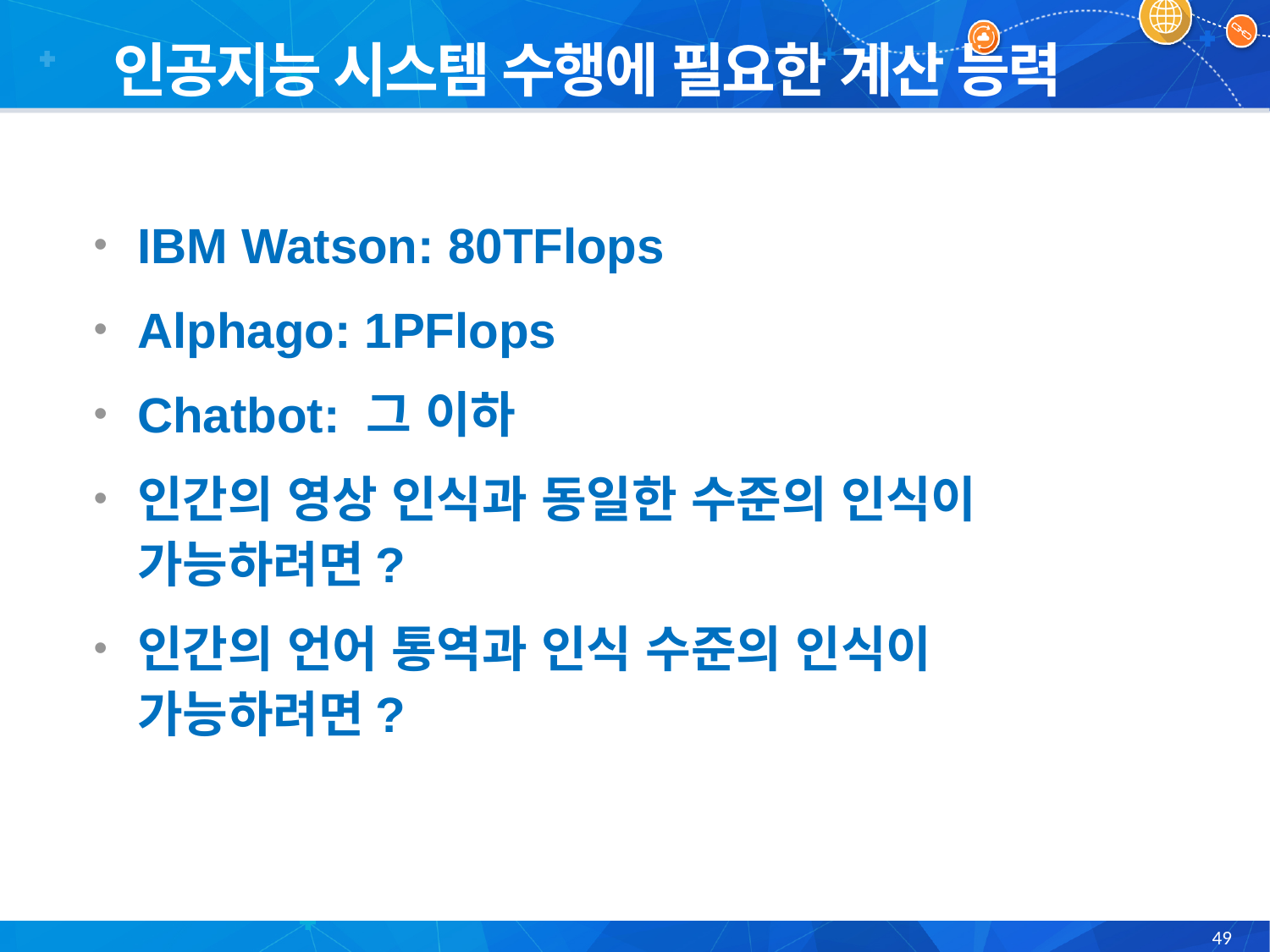

인공지능 시스템 수행에 필요한 계산 능력
IBM Watson: 80TFlops
Alphago: 1PFlops
Chatbot: 그 이하
인간의 영상 인식과 동일한 수준의 인식이 가능하려면?
인간의 언어 통역과 인식 수준의 인식이 가능하려면?